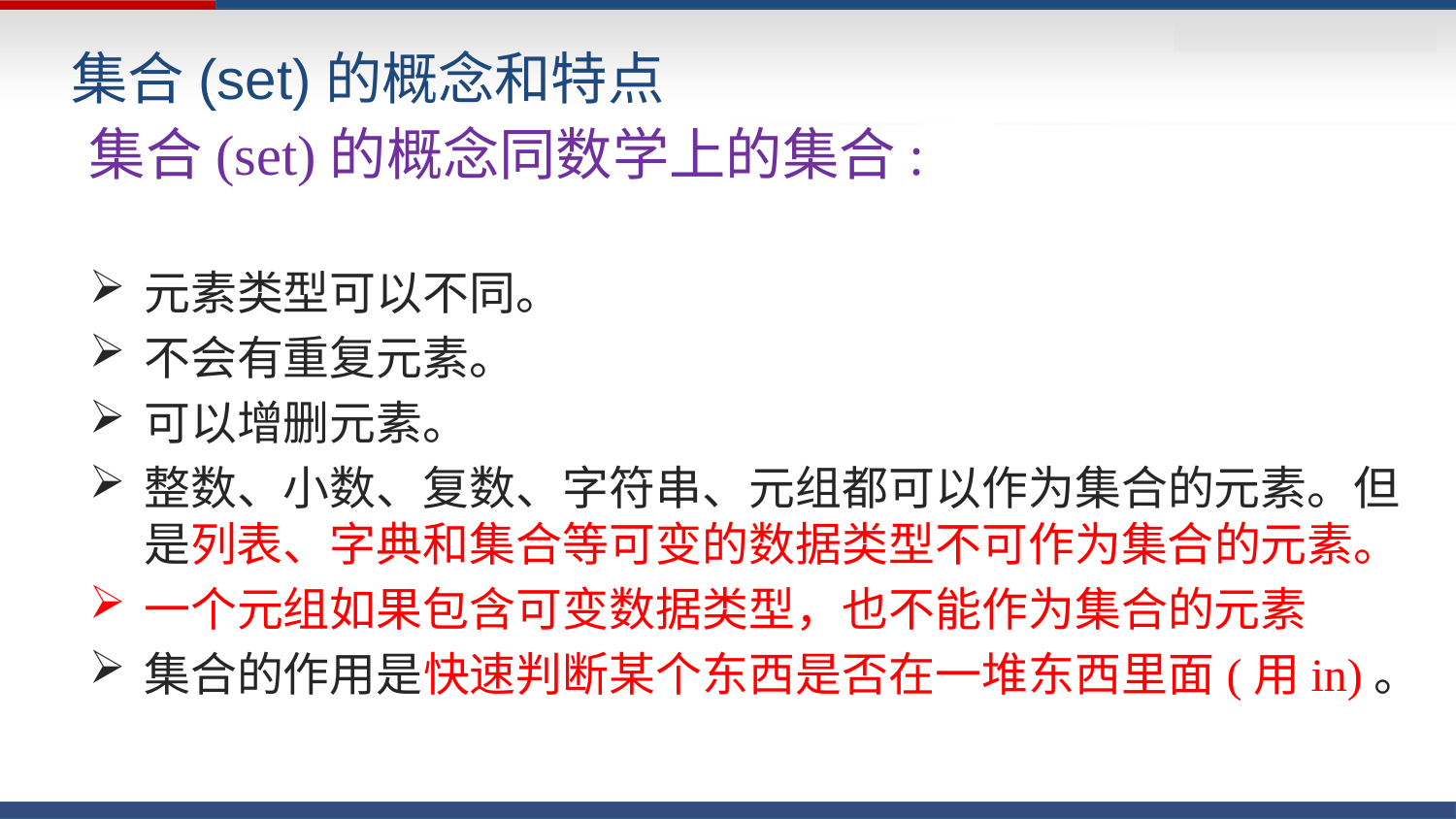

# 集合(set)的概念和特点
集合(set)的概念同数学上的集合:

元素类型可以不同。
不会有重复元素。
可以增删元素。
整数、小数、复数、字符串、元组都可以作为集合的元素。但是列表、字典和集合等可变的数据类型不可作为集合的元素。
一个元组如果包含可变数据类型，也不能作为集合的元素
集合的作用是快速判断某个东西是否在一堆东西里面(用in)。
38